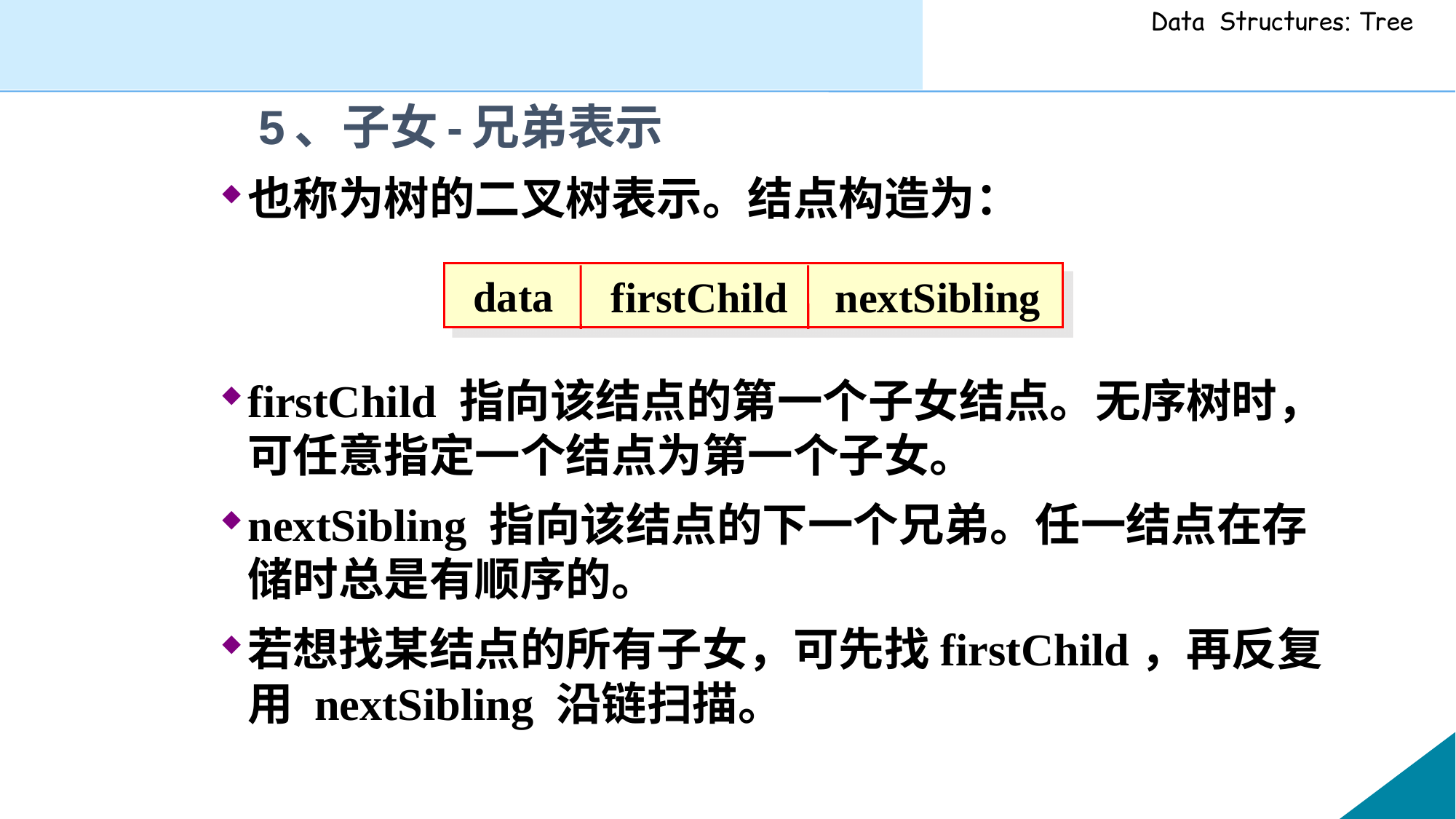

# 5、子女-兄弟表示
也称为树的二叉树表示。结点构造为：

firstChild 指向该结点的第一个子女结点。无序树时，可任意指定一个结点为第一个子女。
nextSibling 指向该结点的下一个兄弟。任一结点在存储时总是有顺序的。
若想找某结点的所有子女，可先找firstChild，再反复用 nextSibling 沿链扫描。
  data

firstChild

nextSibling